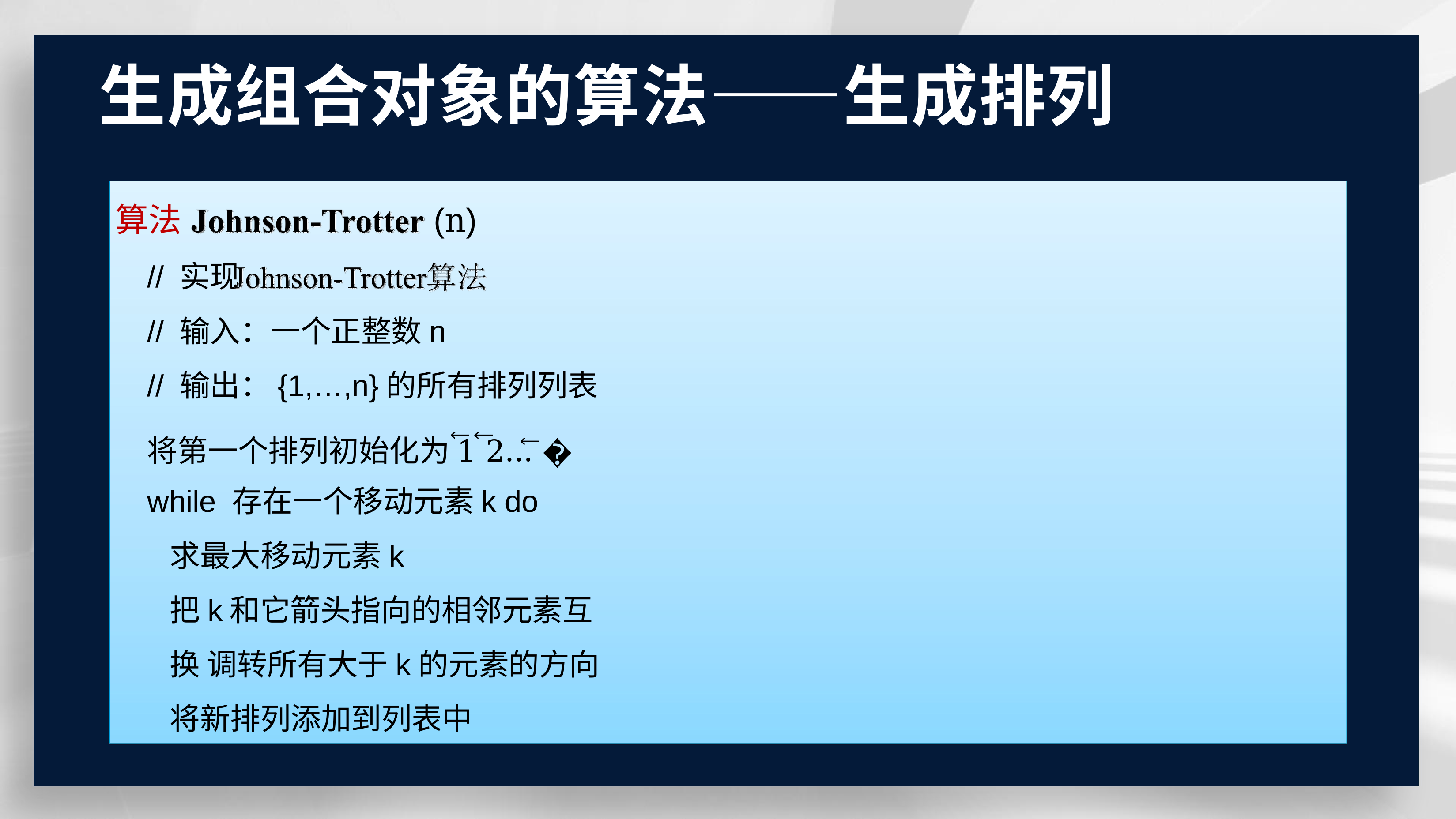

# 生成组合对象的算法——生成排列
算法	(n)
// 实现
// 输入：一个正整数n
// 输出：{1,…,n}的所有排列列表
将第一个排列初始化为1 2… �
while 存在一个移动元素k do
求最大移动元素k
把k和它箭头指向的相邻元素互换 调转所有大于k的元素的方向
将新排列添加到列表中